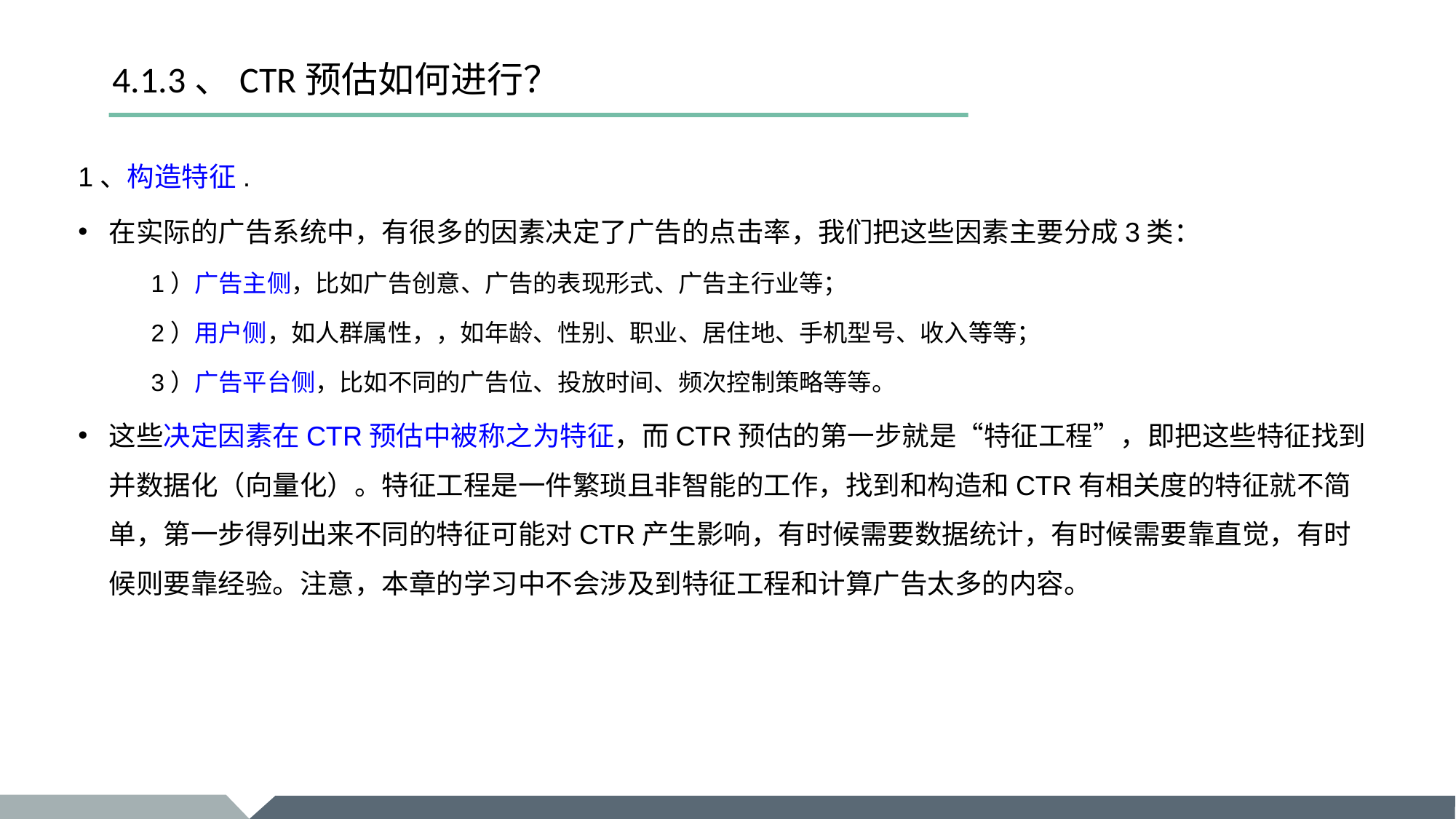

# 4.1.3、CTR预估如何进行？
1、构造特征.
在实际的广告系统中，有很多的因素决定了广告的点击率，我们把这些因素主要分成3类：
1）广告主侧，比如广告创意、广告的表现形式、广告主行业等；
2）用户侧，如人群属性，，如年龄、性别、职业、居住地、手机型号、收入等等；
3）广告平台侧，比如不同的广告位、投放时间、频次控制策略等等。
这些决定因素在CTR预估中被称之为特征，而CTR预估的第一步就是“特征工程”，即把这些特征找到并数据化（向量化）。特征工程是一件繁琐且非智能的工作，找到和构造和CTR有相关度的特征就不简单，第一步得列出来不同的特征可能对CTR产生影响，有时候需要数据统计，有时候需要靠直觉，有时候则要靠经验。注意，本章的学习中不会涉及到特征工程和计算广告太多的内容。